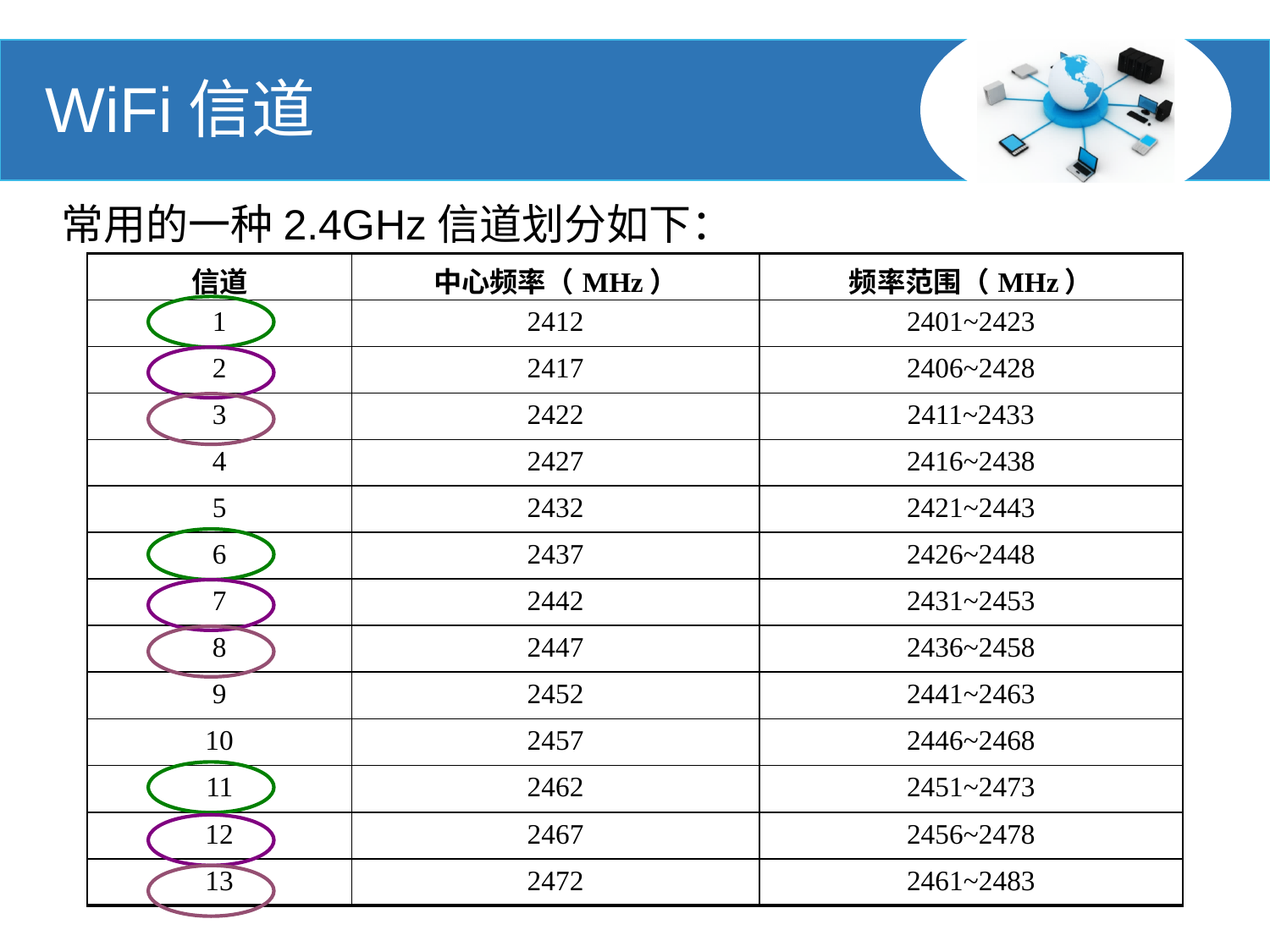

#

WiFi信道
常用的一种2.4GHz信道划分如下：
| 信道 | 中心频率（MHz） | 频率范围（MHz） |
| --- | --- | --- |
| 1 | 2412 | 2401~2423 |
| 2 | 2417 | 2406~2428 |
| 3 | 2422 | 2411~2433 |
| 4 | 2427 | 2416~2438 |
| 5 | 2432 | 2421~2443 |
| 6 | 2437 | 2426~2448 |
| 7 | 2442 | 2431~2453 |
| 8 | 2447 | 2436~2458 |
| 9 | 2452 | 2441~2463 |
| 10 | 2457 | 2446~2468 |
| 11 | 2462 | 2451~2473 |
| 12 | 2467 | 2456~2478 |
| 13 | 2472 | 2461~2483 |